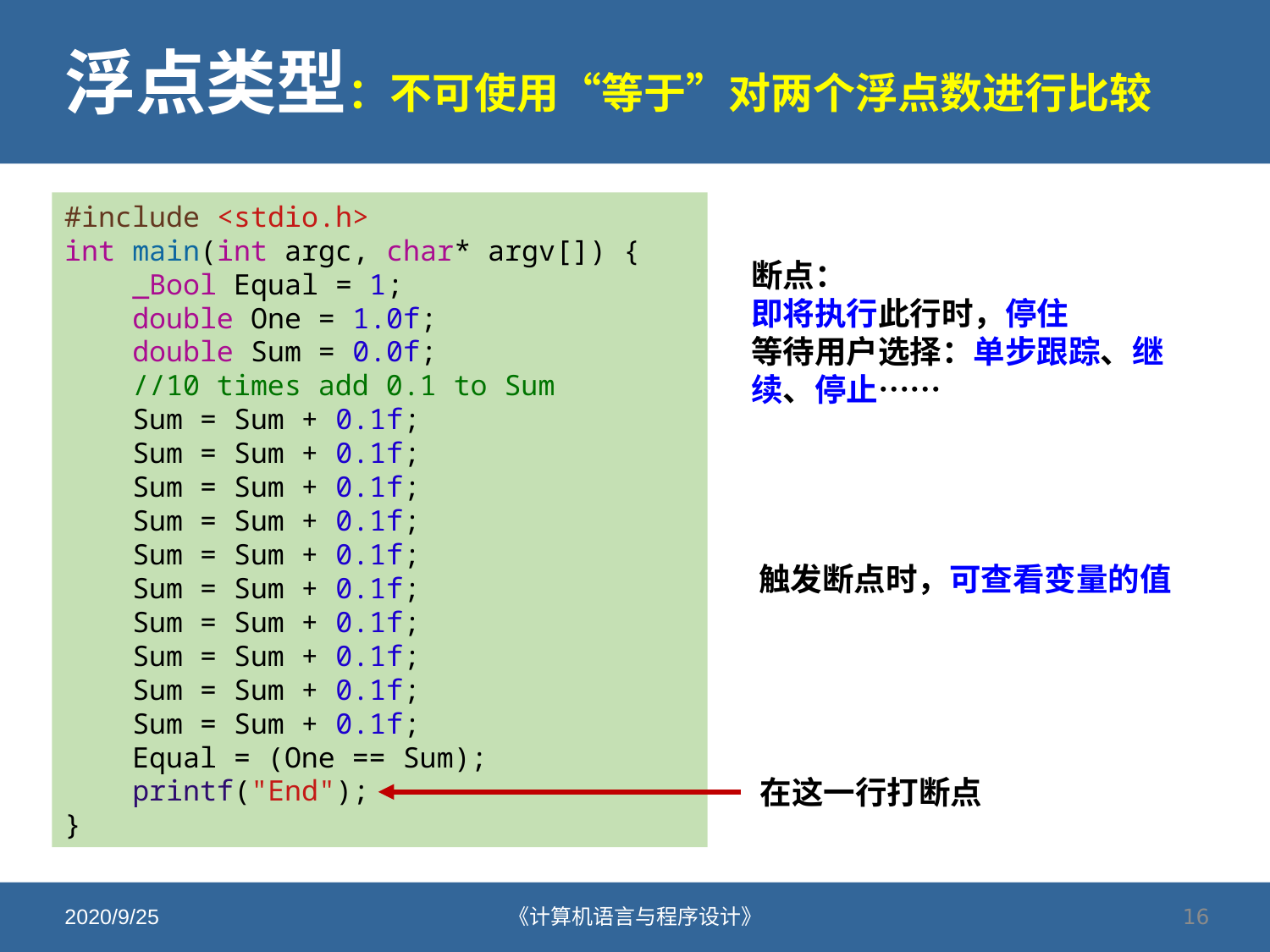

# 浮点类型：不可使用“等于”对两个浮点数进行比较
#include <stdio.h>
int main(int argc, char* argv[]) {
    _Bool Equal = 1;
    double One = 1.0f;
    double Sum = 0.0f;
    //10 times add 0.1 to Sum
    Sum = Sum + 0.1f;
    Sum = Sum + 0.1f;
    Sum = Sum + 0.1f;
    Sum = Sum + 0.1f;
    Sum = Sum + 0.1f;
    Sum = Sum + 0.1f;
    Sum = Sum + 0.1f;
    Sum = Sum + 0.1f;
    Sum = Sum + 0.1f;
    Sum = Sum + 0.1f;
    Equal = (One == Sum);
    printf("End");
}
断点：
即将执行此行时，停住
等待用户选择：单步跟踪、继续、停止……
触发断点时，可查看变量的值
在这一行打断点
2020/9/25
《计算机语言与程序设计》
16